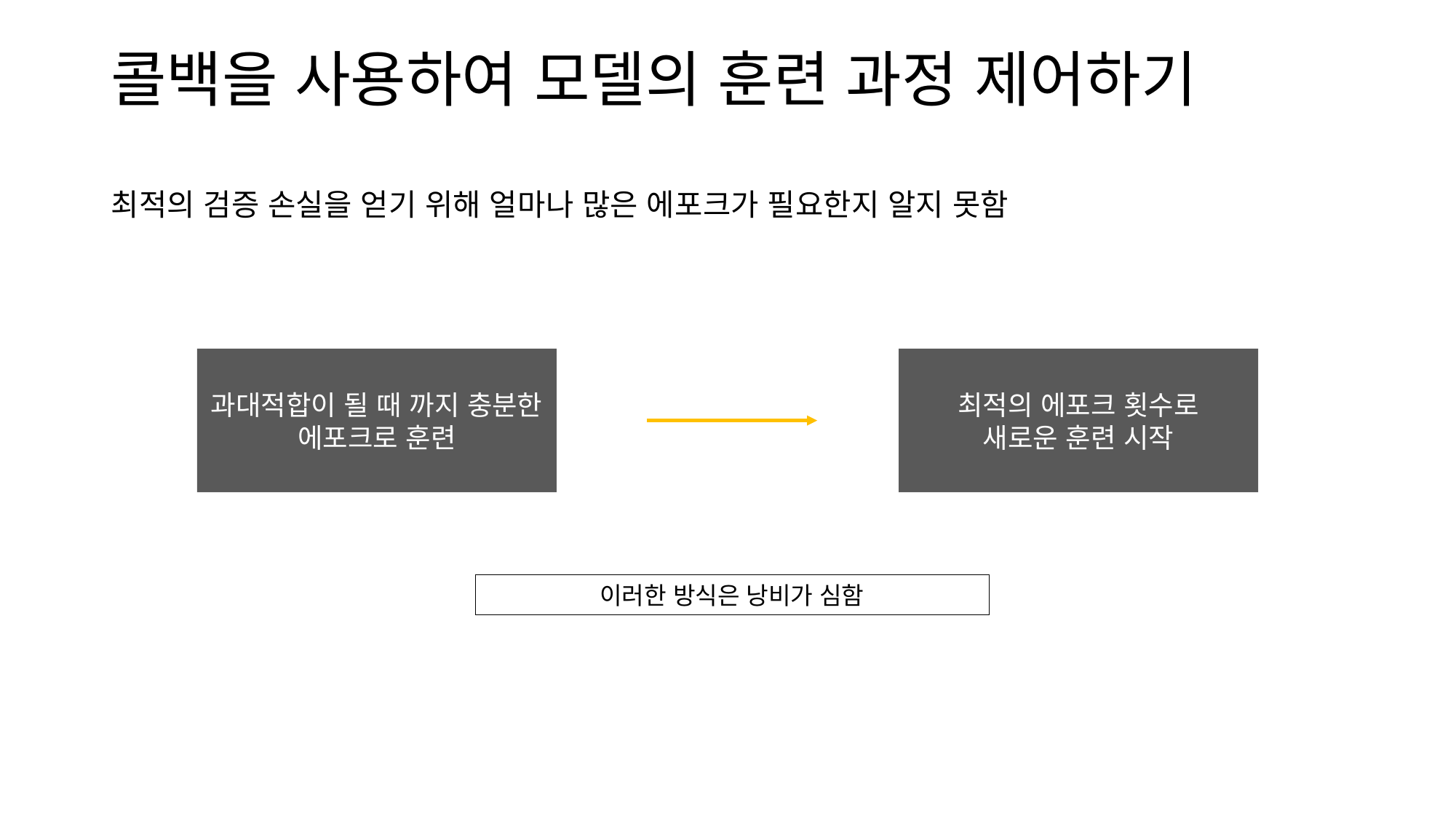

콜백을 사용하여 모델의 훈련 과정 제어하기
최적의 검증 손실을 얻기 위해 얼마나 많은 에포크가 필요한지 알지 못함
과대적합이 될 때 까지 충분한 에포크로 훈련
최적의 에포크 횟수로
새로운 훈련 시작
이러한 방식은 낭비가 심함